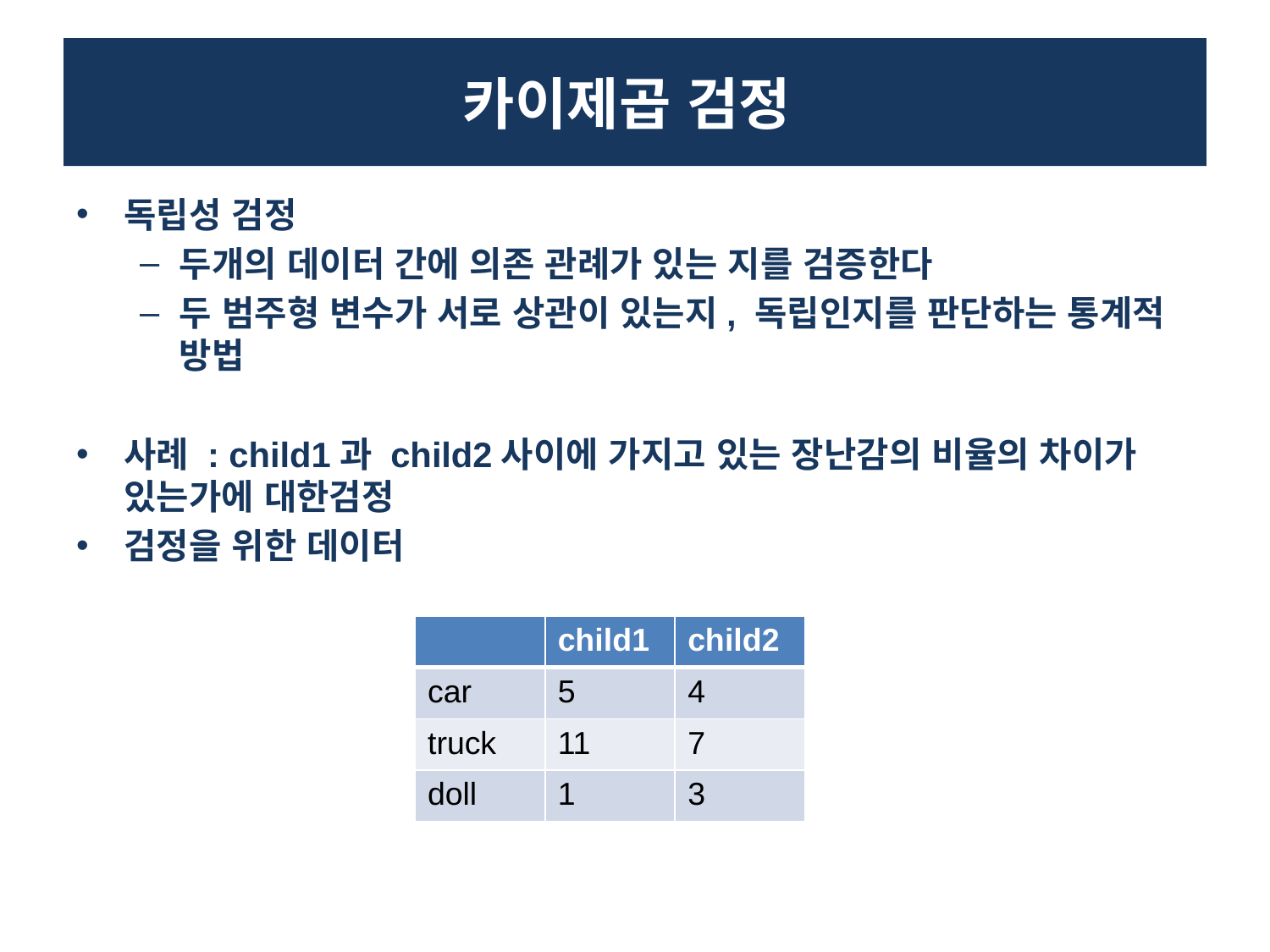

# 카이제곱 검정
독립성 검정
두개의 데이터 간에 의존 관례가 있는 지를 검증한다
두 범주형 변수가 서로 상관이 있는지, 독립인지를 판단하는 통계적 방법

사례 : child1과 child2사이에 가지고 있는 장난감의 비율의 차이가 있는가에 대한검정
검정을 위한 데이터

|  | child1 | child2 |
| --- | --- | --- |
| car | 5 | 4 |
| truck | 11 | 7 |
| doll | 1 | 3 |